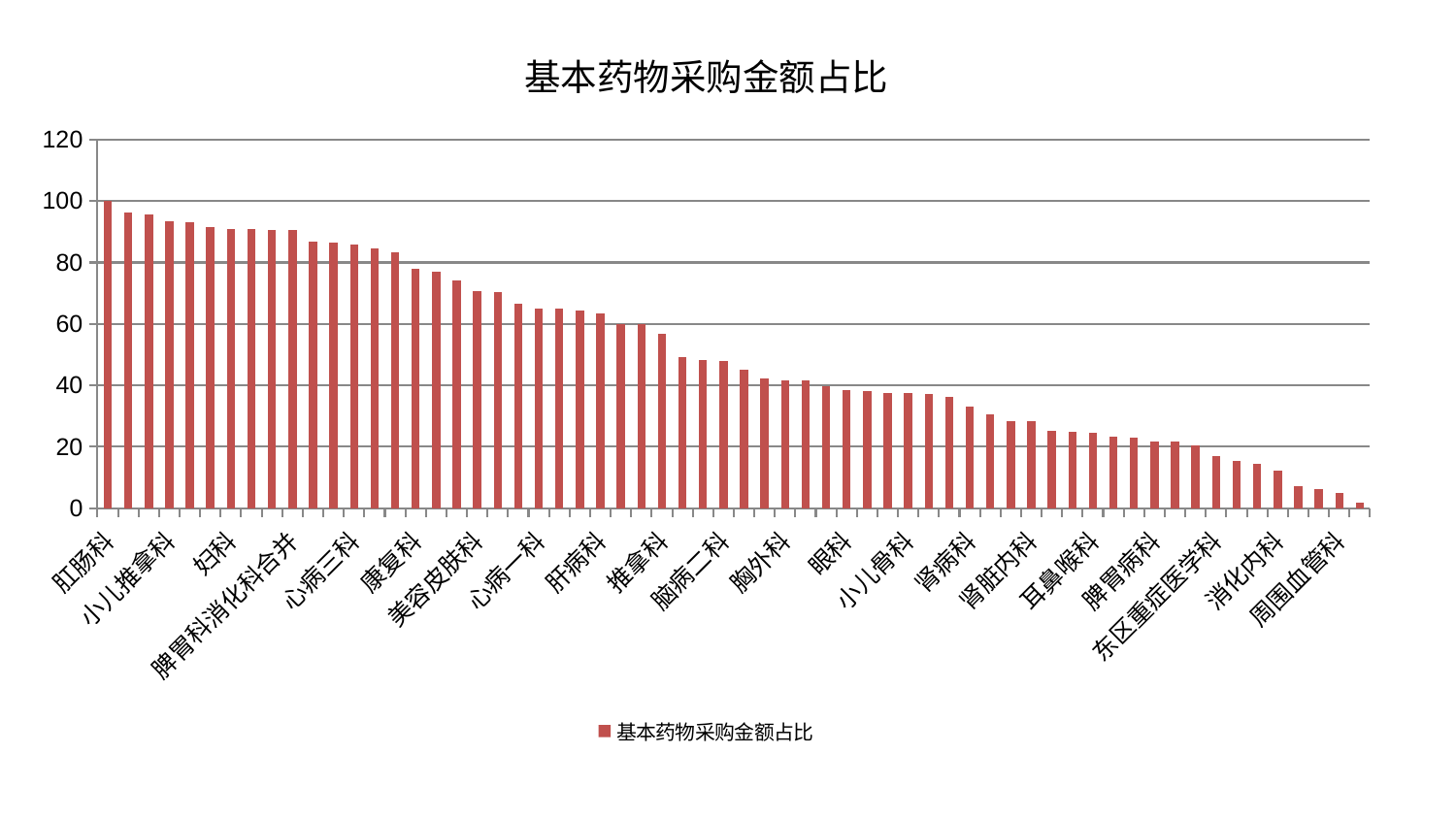

### Chart: 基本药物采购金额占比

| Category | 基本药物采购金额占比 |
|---|---|
| 肛肠科 | 100.0 |
| 关节骨科 | 96.2984315861649 |
| 西区重症医学科 | 95.78878042014881 |
| 小儿推拿科 | 93.55749914988903 |
| 治未病中心 | 93.20657128008655 |
| 普通外科 | 91.56108355007488 |
| 妇科 | 91.00133527569623 |
| 男科 | 90.88937605963108 |
| 心病四科 | 90.63579441991 |
| 脾胃科消化科合并 | 90.58132541129075 |
| 风湿病科 | 86.81804427276685 |
| 创伤骨科 | 86.6316558465659 |
| 心病三科 | 85.74523788458305 |
| 妇科妇二科合并 | 84.74862661198445 |
| 身心医学科 | 83.46610494414226 |
| 康复科 | 78.06806041612636 |
| 神经内科 | 77.10508538758776 |
| 中医外治中心 | 74.17327734031706 |
| 美容皮肤科 | 70.8094257416142 |
| 口腔科 | 70.37243670549272 |
| 脑病三科 | 66.52479442149824 |
| 心病一科 | 64.98988125854635 |
| 针灸科 | 64.91365978669958 |
| 运动损伤骨科 | 64.25963249861572 |
| 肝病科 | 63.359989796588316 |
| 微创骨科 | 60.05842669572955 |
| 心血管内科 | 59.87566885827938 |
| 推拿科 | 56.73852337742548 |
| 中医经典科 | 49.28753764617684 |
| 肝胆外科 | 48.202497861924364 |
| 脑病二科 | 47.81549553973302 |
| 泌尿外科 | 45.10213875849115 |
| 呼吸内科 | 42.25258108494929 |
| 胸外科 | 41.5794416149633 |
| 妇二科 | 41.573460014883075 |
| 老年医学科 | 39.780580203665174 |
| 眼科 | 38.35781689460727 |
| 东区肾病科 | 38.25401821252211 |
| 显微骨科 | 37.600535924342644 |
| 小儿骨科 | 37.39078700856499 |
| 儿科 | 37.3311552756224 |
| 骨科 | 36.10846118748256 |
| 肾病科 | 32.957134680514656 |
| 内分泌科 | 30.490235587732744 |
| 脊柱骨科 | 28.38722643849026 |
| 肾脏内科 | 28.22065601872482 |
| 产科 | 25.269636392260427 |
| 综合内科 | 24.87201632589103 |
| 耳鼻喉科 | 24.594047370196066 |
| 肿瘤内科 | 23.406796672342796 |
| 血液科 | 23.049948621897947 |
| 脾胃病科 | 21.8432411729637 |
| 皮肤科 | 21.713370563602062 |
| 重症医学科 | 20.45857047478511 |
| 东区重症医学科 | 16.984633185679577 |
| 神经外科 | 15.517021706226931 |
| 医院 | 14.42200876073938 |
| 消化内科 | 12.188137410399163 |
| 乳腺甲状腺外科 | 7.2076110819402 |
| 心病二科 | 6.311673218131075 |
| 周围血管科 | 5.063159984632356 |
| 脑病一科 | 1.945250897487779 |
187